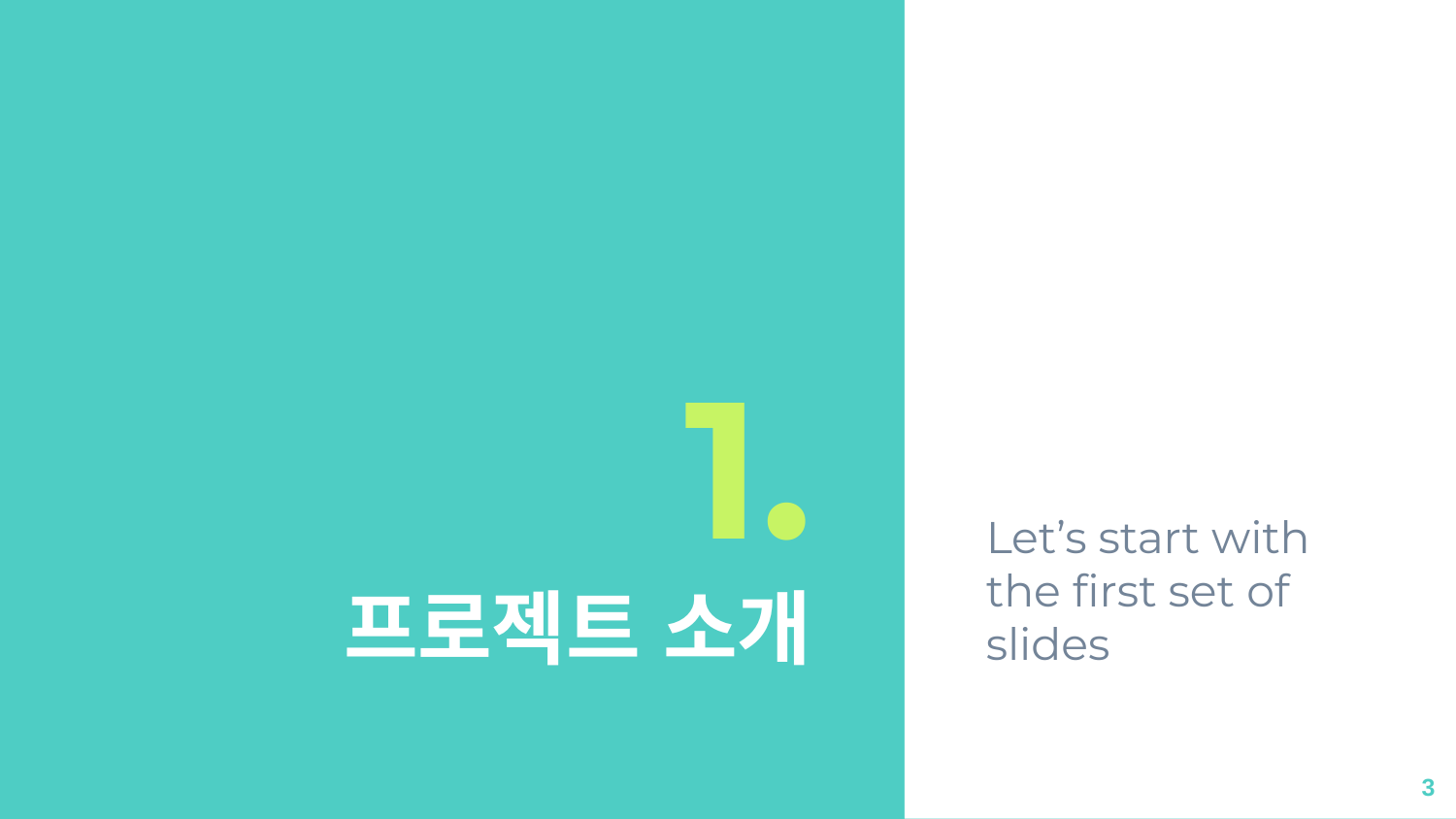

Let’s start with the first set of slides
# 1.
프로젝트 소개
3